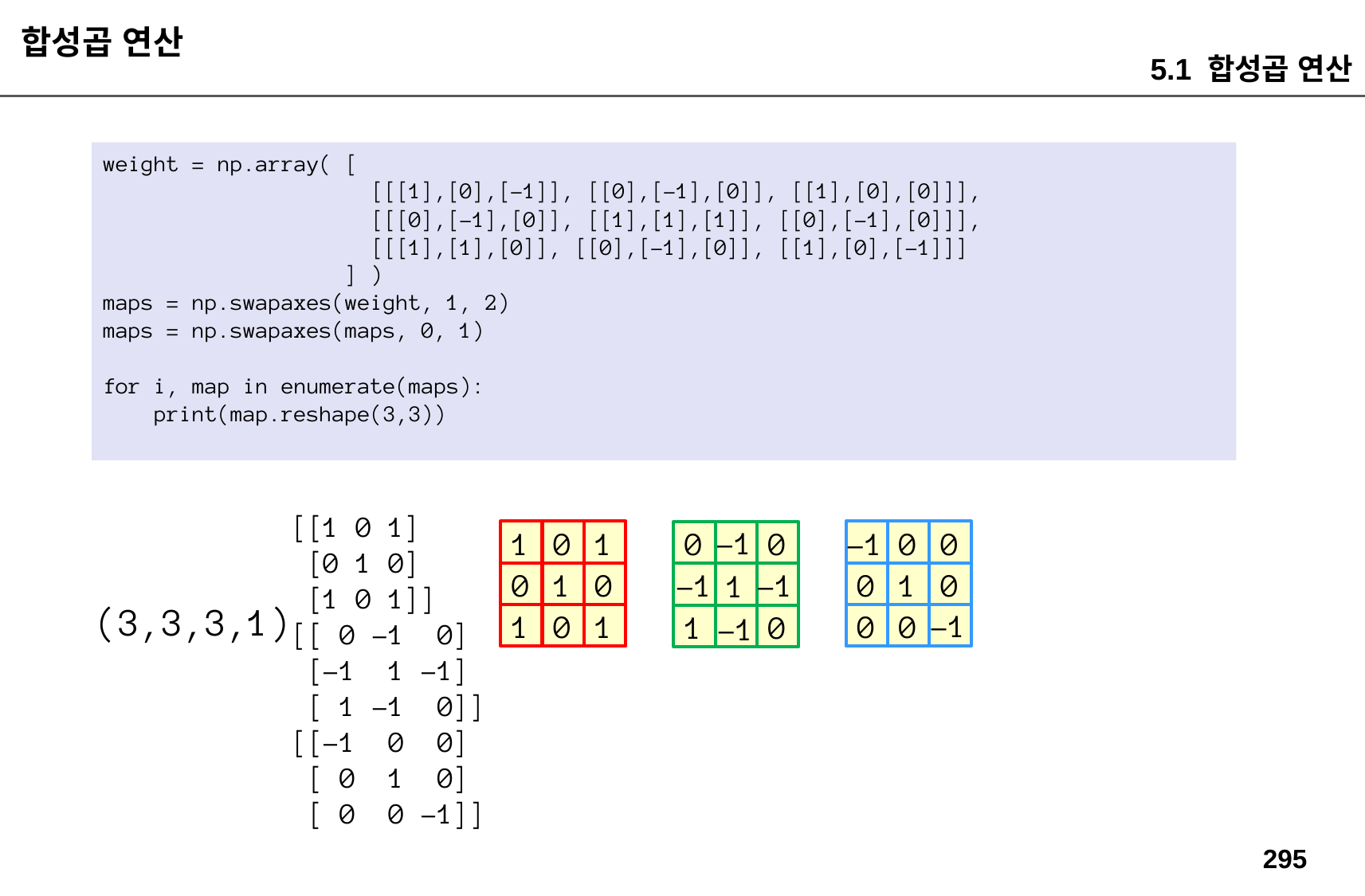

합성곱 연산
5.1 합성곱 연산
weight = np.array( [
                     [[[1],[0],[-1]], [[0],[-1],[0]], [[1],[0],[0]]],
                     [[[0],[-1],[0]], [[1],[1],[1]], [[0],[-1],[0]]],
                     [[[1],[1],[0]], [[0],[-1],[0]], [[1],[0],[-1]]]
                   ] )
maps = np.swapaxes(weight, 1, 2)
maps = np.swapaxes(maps, 0, 1)

for i, map in enumerate(maps):
    print(map.reshape(3,3))

[[1 0 1]
 [0 1 0]
 [1 0 1]]
[[ 0 -1  0]
 [-1  1 -1]
 [ 1 -1  0]]
[[-1  0  0]
 [ 0  1  0]
 [ 0  0 -1]]
-1
-1
0
0

0
1
0

0
0
1
0
1
0
1
0
1
0
1
0

0

1

0

1
-1
-1
(3,3,3,1)
-1
-1